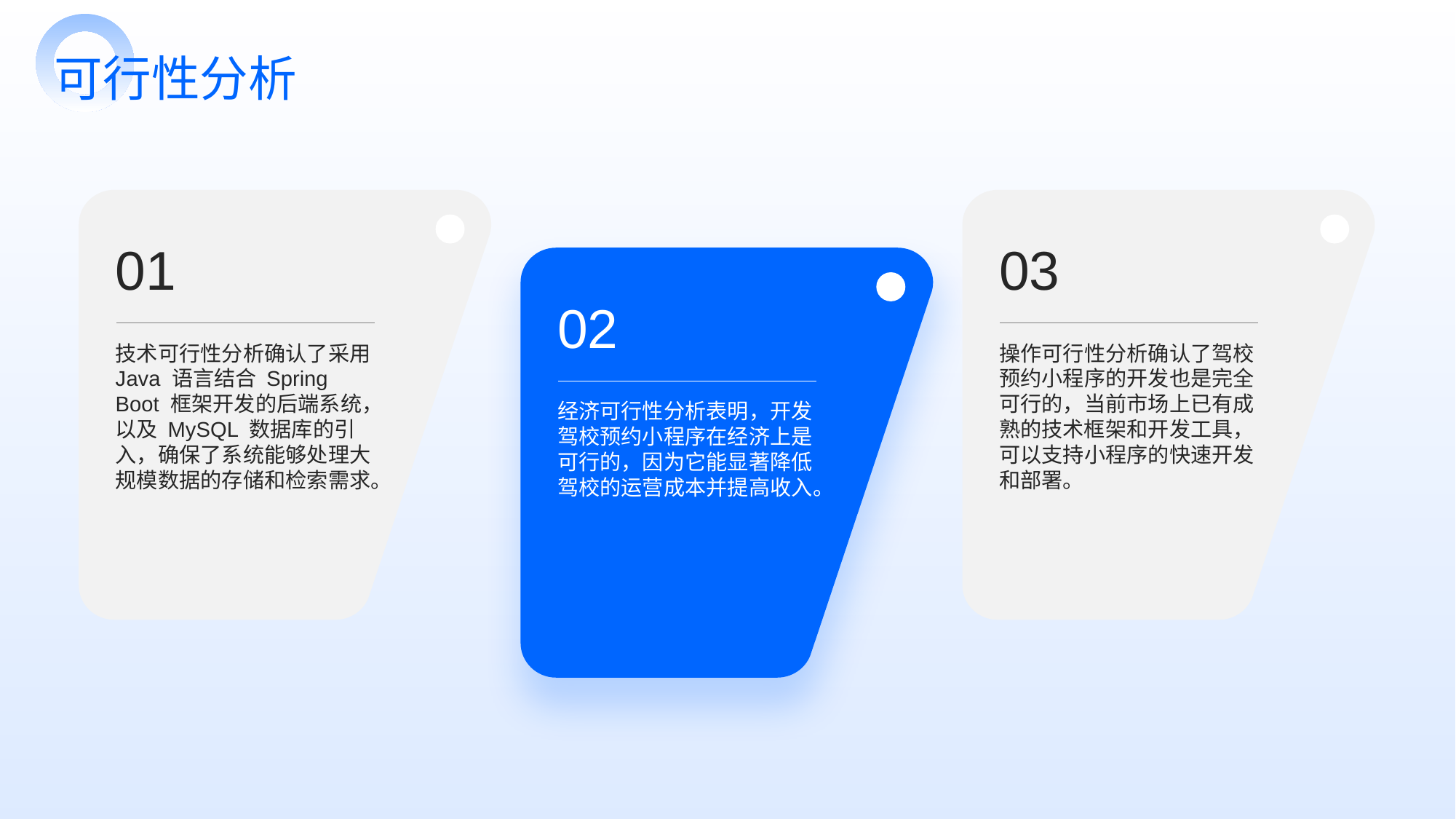

可行性分析

01
03

02
技术可行性分析确认了采用 Java 语言结合 Spring Boot 框架开发的后端系统，以及 MySQL 数据库的引入，确保了系统能够处理大规模数据的存储和检索需求。
操作可行性分析确认了驾校预约小程序的开发也是完全可行的，当前市场上已有成熟的技术框架和开发工具，可以支持小程序的快速开发和部署。
经济可行性分析表明，开发驾校预约小程序在经济上是可行的，因为它能显著降低驾校的运营成本并提高收入。